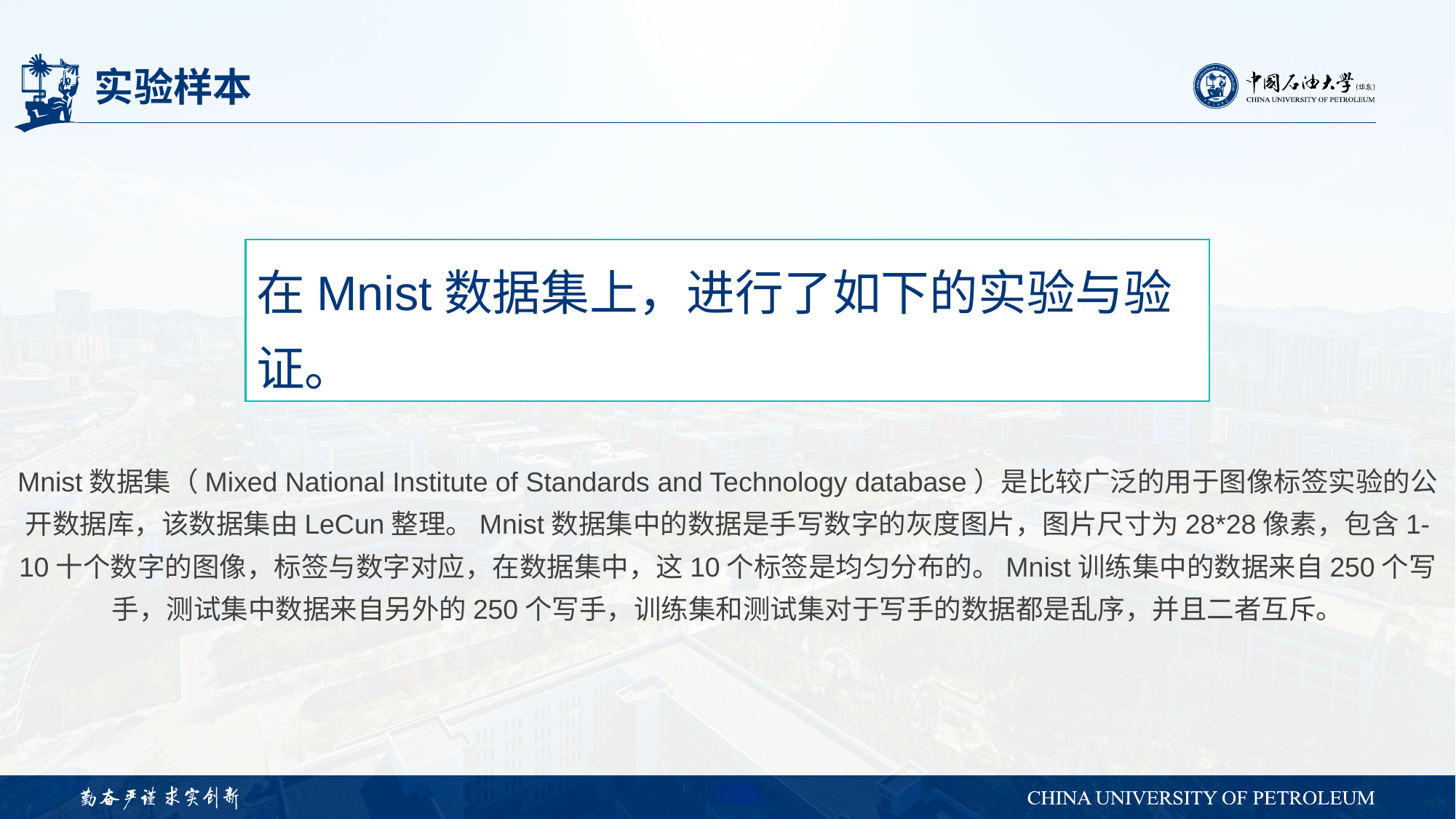

# 实验样本
在Mnist数据集上，进行了如下的实验与验证。
Mnist数据集（Mixed National Institute of Standards and Technology database）是比较广泛的用于图像标签实验的公开数据库，该数据集由LeCun整理。Mnist数据集中的数据是手写数字的灰度图片，图片尺寸为28*28像素，包含1-10十个数字的图像，标签与数字对应，在数据集中，这10个标签是均匀分布的。Mnist训练集中的数据来自250个写手，测试集中数据来自另外的250个写手，训练集和测试集对于写手的数据都是乱序，并且二者互斥。